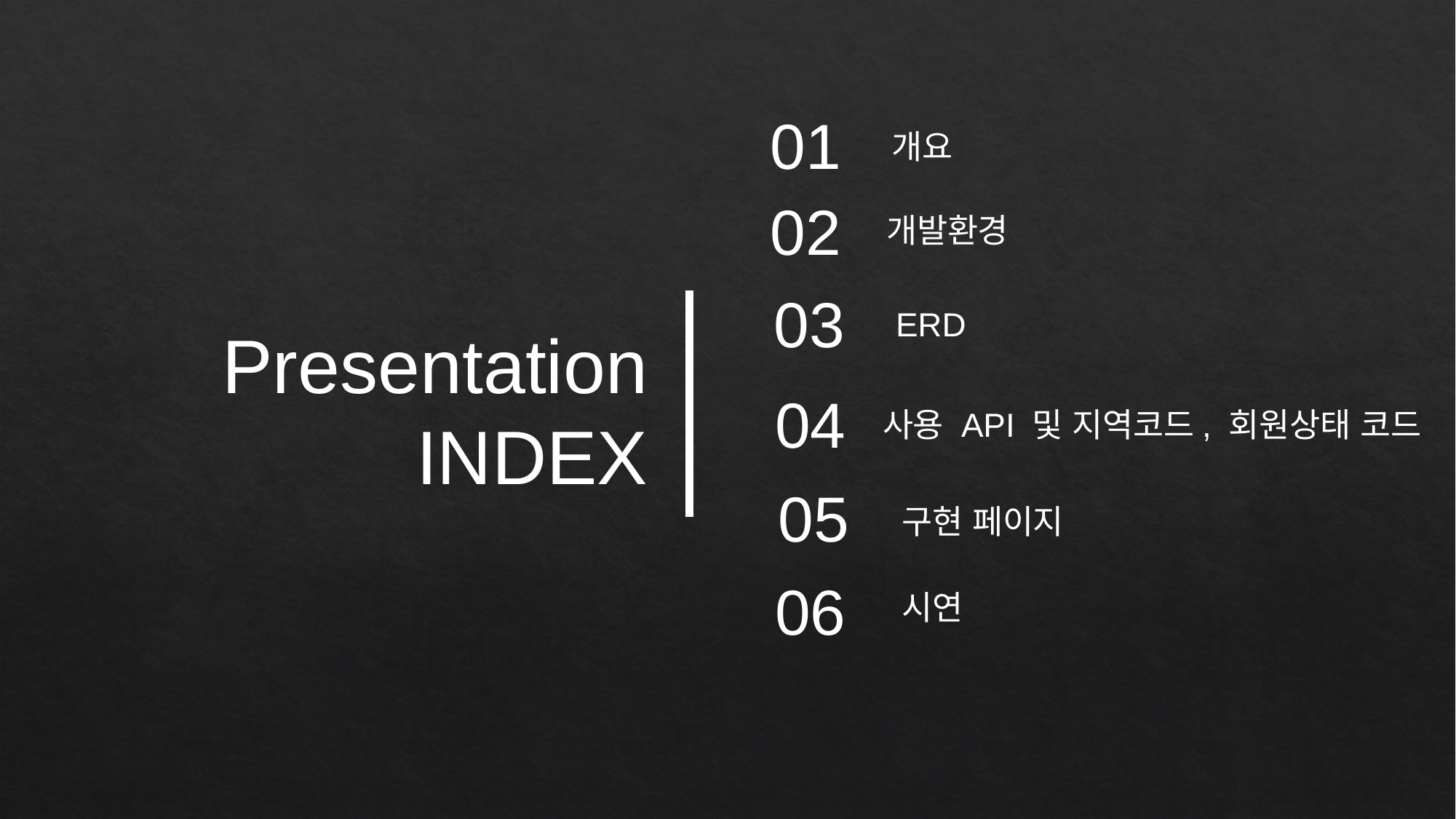

01
개요
02
03
개발환경
 ERD
Presentation
INDEX
04
 사용 API 및 지역코드, 회원상태 코드
05
 구현 페이지
06
 시연